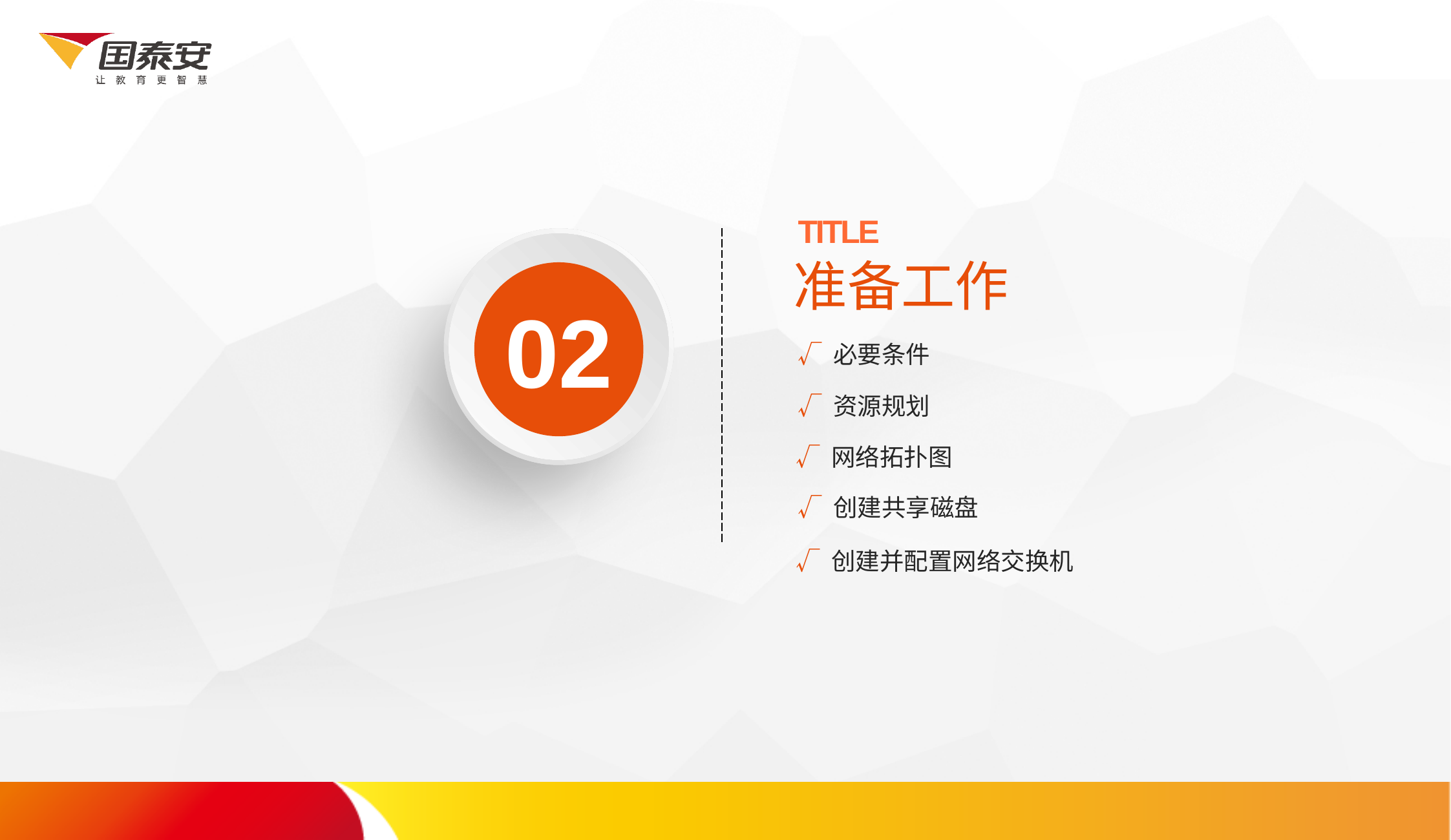

TITLE

准备工作

02
√ 必要条件
√ 资源规划
√ 网络拓扑图
√ 创建共享磁盘
√ 创建并配置网络交换机